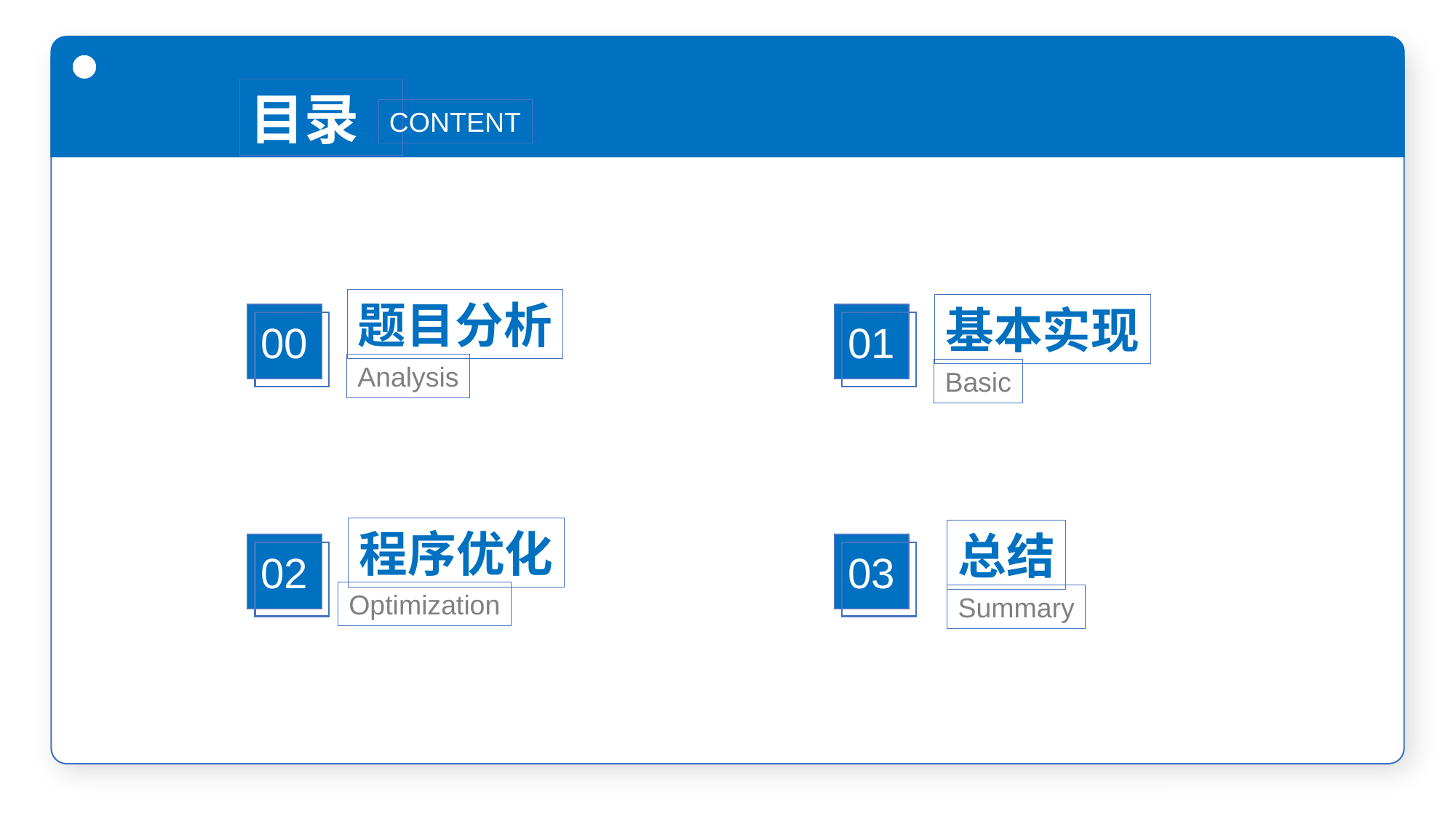

目录
CONTENT
题目分析
基本实现
00
01

Analysis
Basic
程序优化
总结
02
03

Optimization
Summary